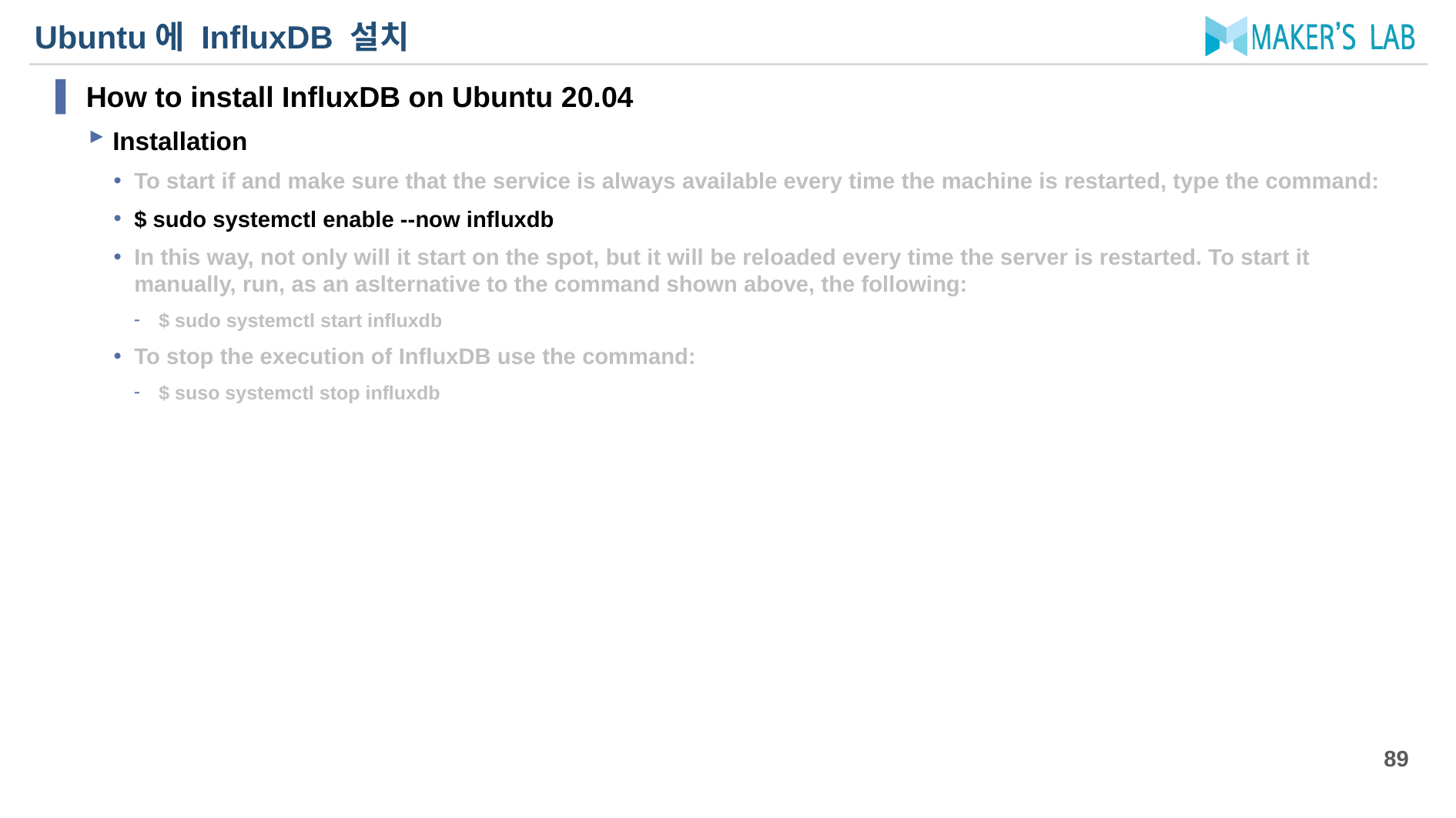

# Ubuntu에 InfluxDB 설치
How to install InfluxDB on Ubuntu 20.04
Installation
To start if and make sure that the service is always available every time the machine is restarted, type the command:
$ sudo systemctl enable --now influxdb
In this way, not only will it start on the spot, but it will be reloaded every time the server is restarted. To start it manually, run, as an aslternative to the command shown above, the following:
$ sudo systemctl start influxdb
To stop the execution of InfluxDB use the command:
$ suso systemctl stop influxdb

89